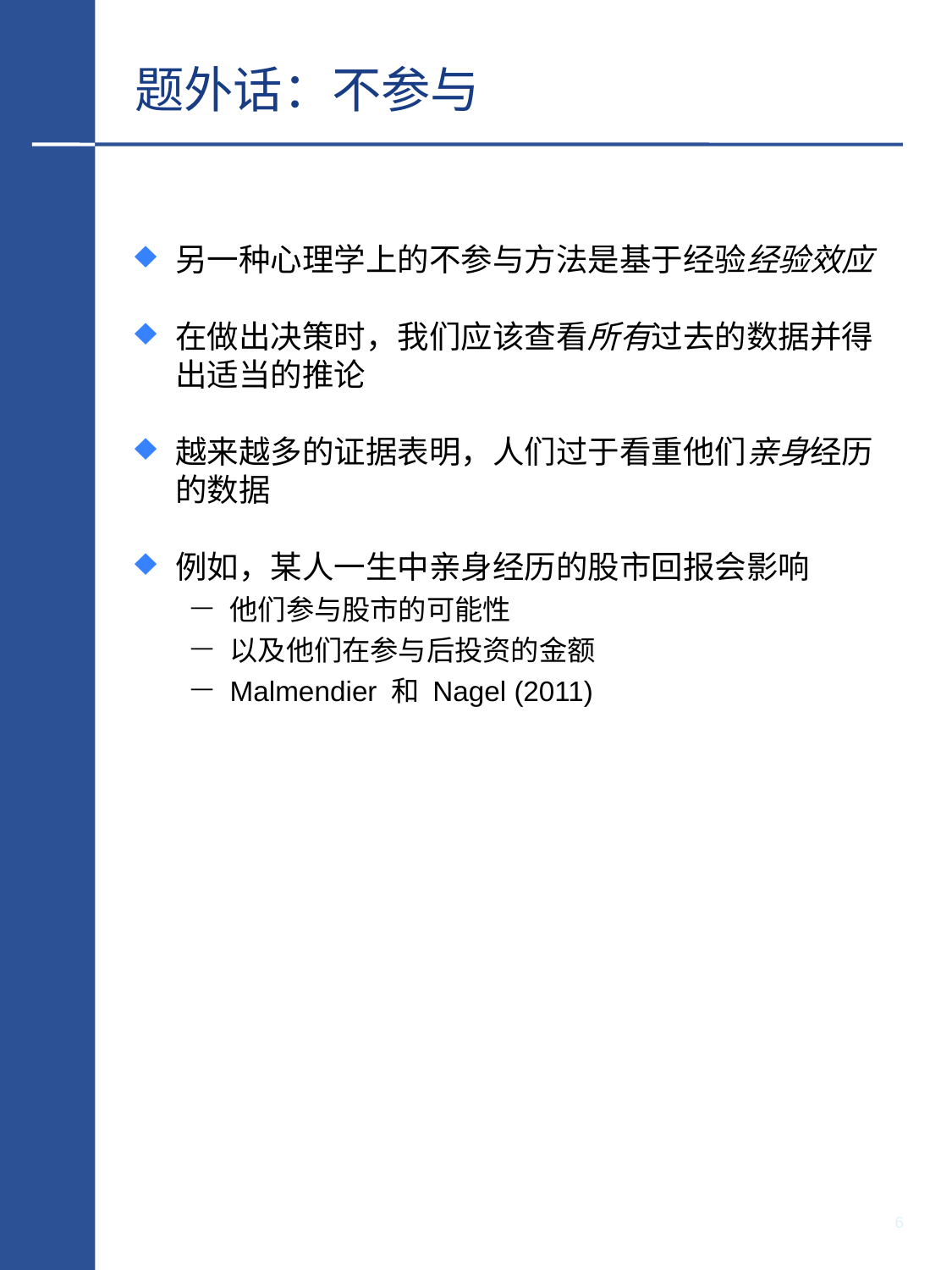

# 题外话：不参与
另一种心理学上的不参与方法是基于经验经验效应
在做出决策时，我们应该查看所有过去的数据并得出适当的推论
越来越多的证据表明，人们过于看重他们亲身经历的数据
例如，某人一生中亲身经历的股市回报会影响
他们参与股市的可能性
以及他们在参与后投资的金额
Malmendier 和 Nagel (2011)

6